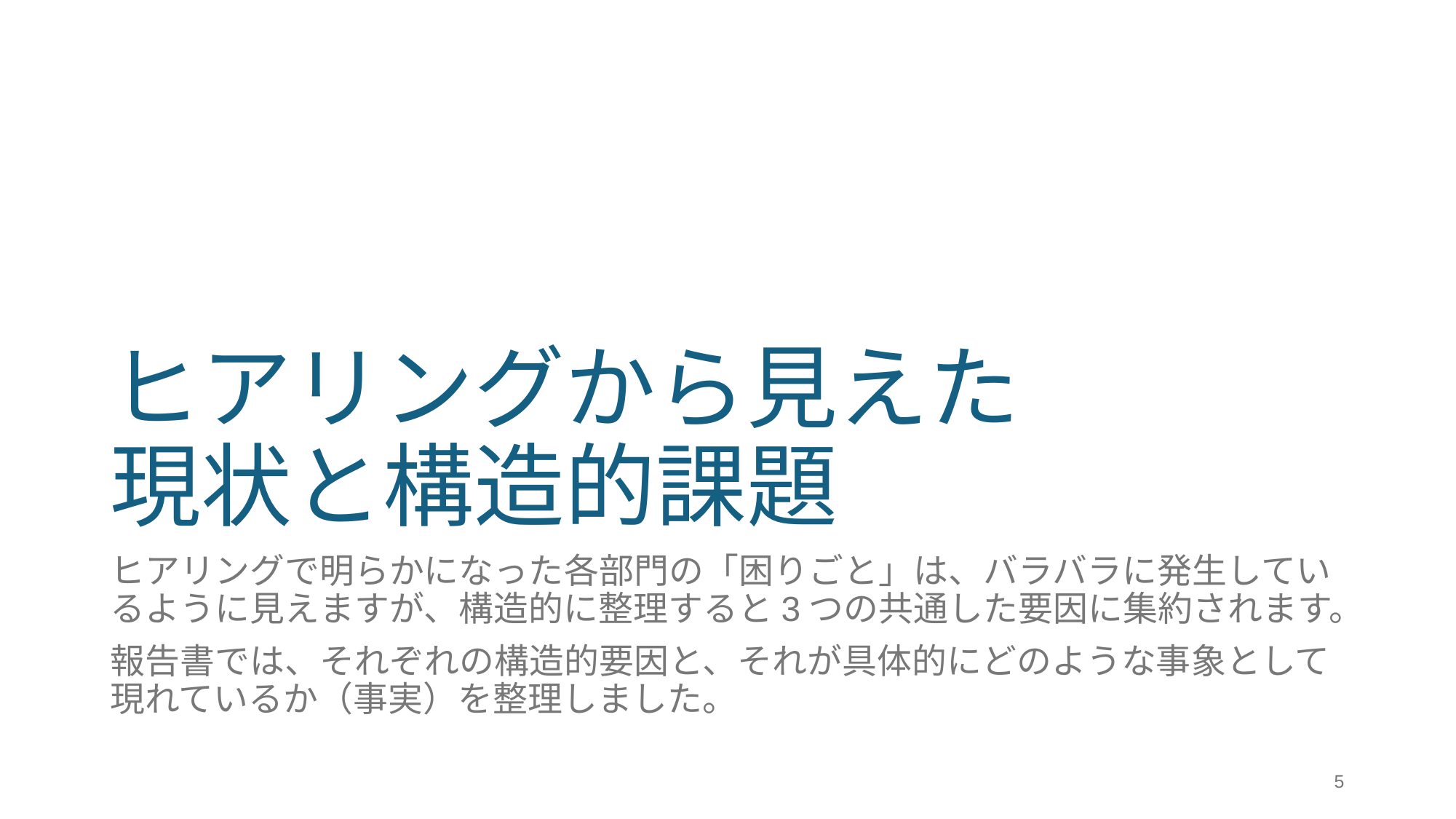

# ヒアリングから見えた 現状と構造的課題
ヒアリングで明らかになった各部門の「困りごと」は、バラバラに発生しているように見えますが、構造的に整理すると3つの共通した要因に集約されます。
報告書では、それぞれの構造的要因と、それが具体的にどのような事象として現れているか（事実）を整理しました。

5